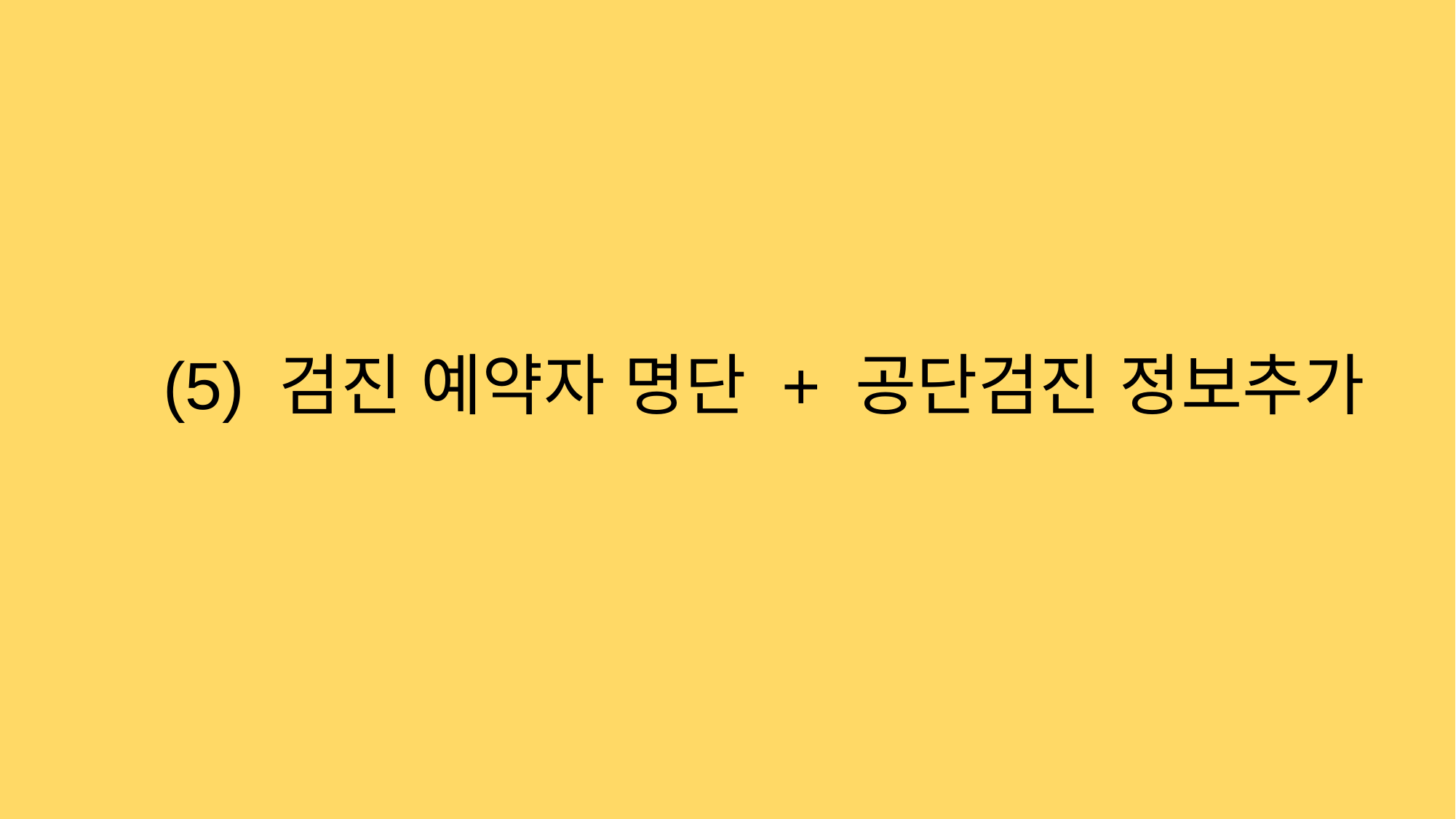

# (5) 검진 예약자 명단 + 공단검진 정보추가